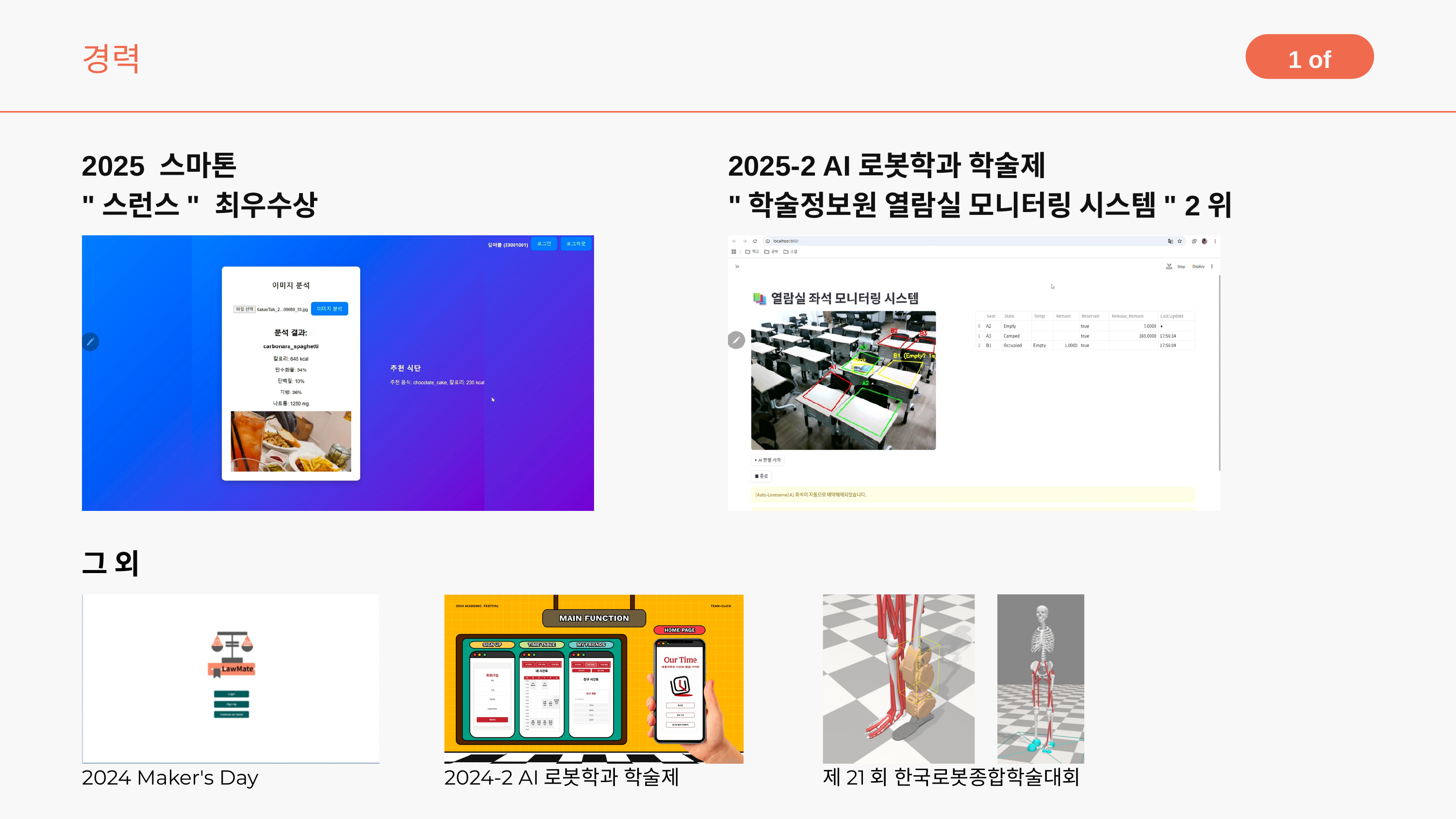

경력

1 of 3

2025 스마톤
"스런스" 최우수상
2025-2 AI로봇학과 학술제
"학술정보원 열람실 모니터링 시스템" 2위

그 외

2024 Maker's Day
2024-2 AI로봇학과 학술제
제21회 한국로봇종합학술대회